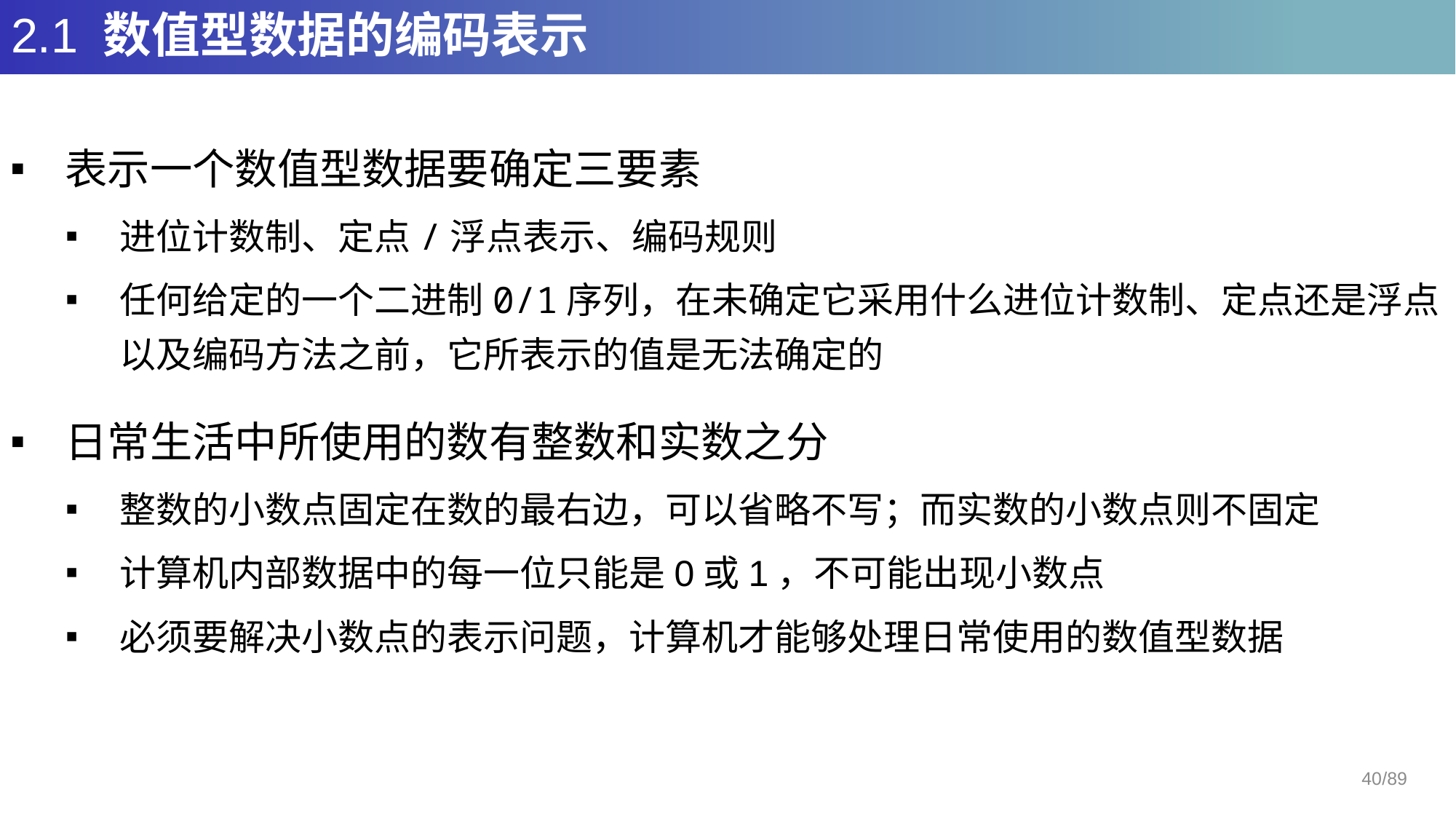

# 2.1 数值型数据的编码表示
表示一个数值型数据要确定三要素
进位计数制、定点/浮点表示、编码规则
任何给定的一个二进制0/1序列，在未确定它采用什么进位计数制、定点还是浮点以及编码方法之前，它所表示的值是无法确定的
日常生活中所使用的数有整数和实数之分
整数的小数点固定在数的最右边，可以省略不写；而实数的小数点则不固定
计算机内部数据中的每一位只能是0或1，不可能出现小数点
必须要解决小数点的表示问题，计算机才能够处理日常使用的数值型数据
40/89